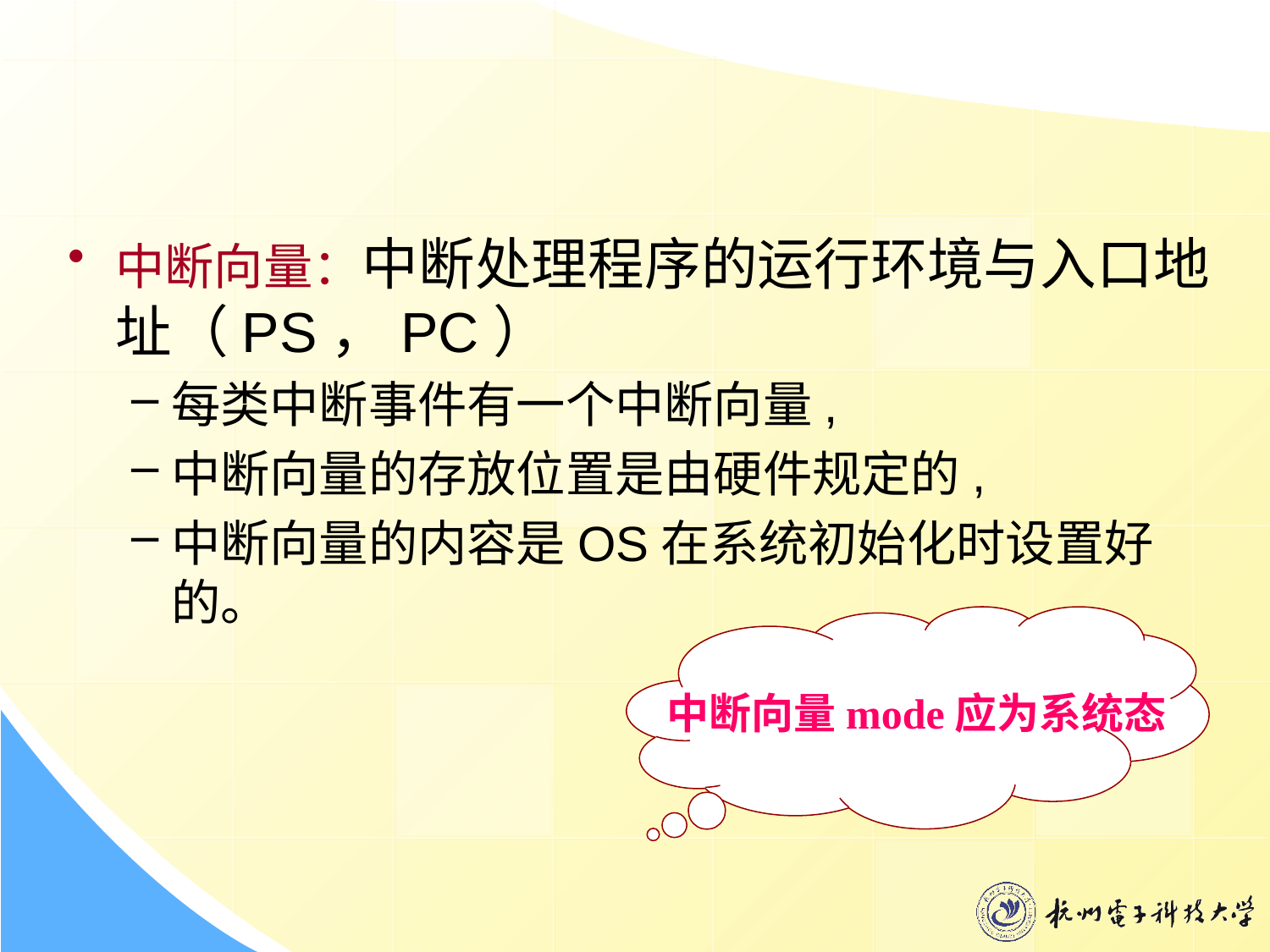

中断向量：中断处理程序的运行环境与入口地址（PS，PC）
每类中断事件有一个中断向量,
中断向量的存放位置是由硬件规定的,
中断向量的内容是OS在系统初始化时设置好的。
   中断向量mode应为系统态